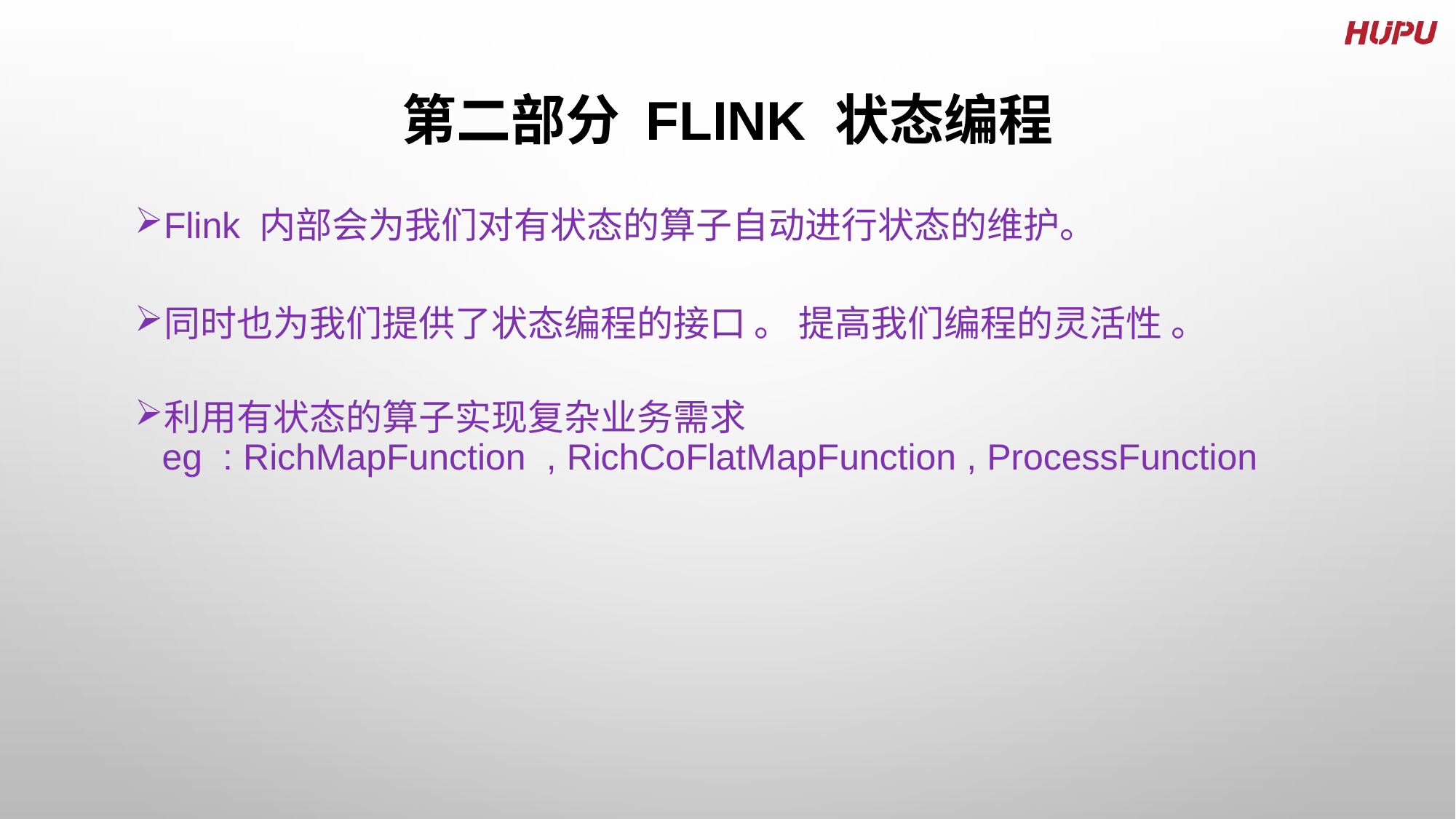

# 第二部分 flink 状态编程
Flink 内部会为我们对有状态的算子自动进行状态的维护。
同时也为我们提供了状态编程的接口 。 提高我们编程的灵活性 。
利用有状态的算子实现复杂业务需求
eg  : RichMapFunction  , RichCoFlatMapFunction , ProcessFunction